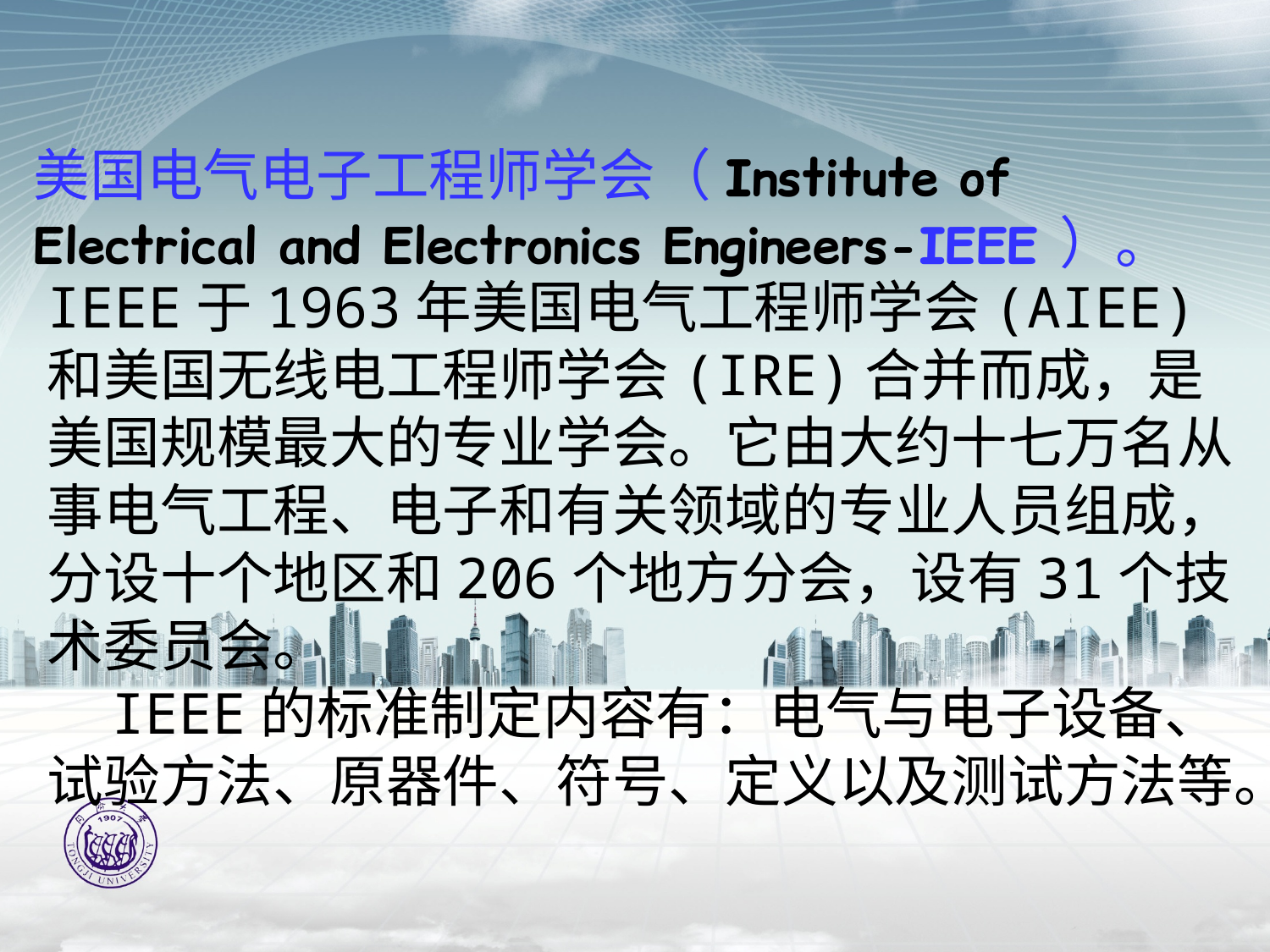

美国电气电子工程师学会（Institute of Electrical and Electronics Engineers-IEEE ）。
IEEE于1963年美国电气工程师学会(AIEE)和美国无线电工程师学会(IRE)合并而成，是美国规模最大的专业学会。它由大约十七万名从事电气工程、电子和有关领域的专业人员组成，分设十个地区和206个地方分会，设有31个技术委员会。 
    IEEE的标准制定内容有：电气与电子设备、试验方法、原器件、符号、定义以及测试方法等。